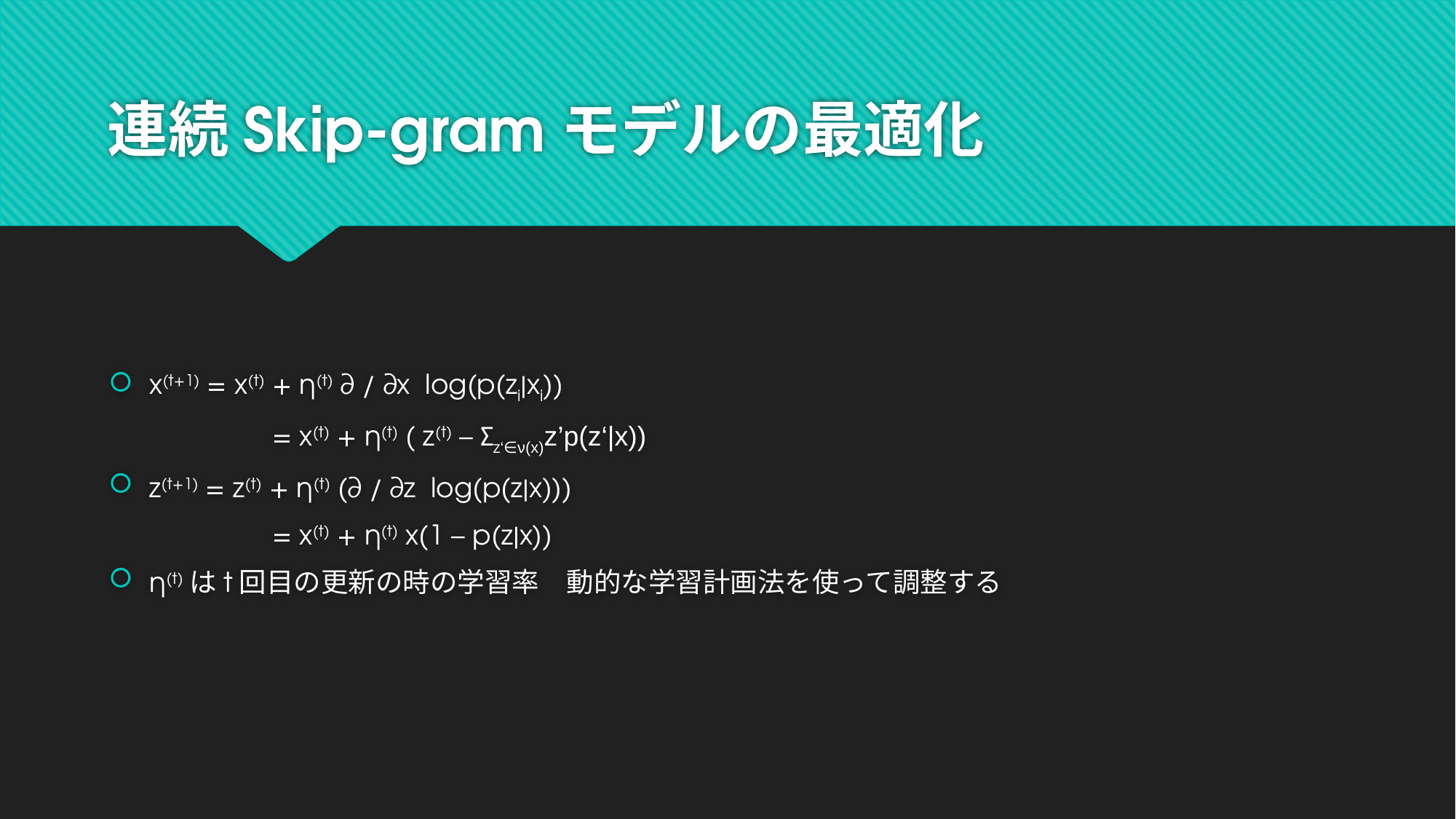

# 連続Skip-gramモデルの最適化
x(t+1) = x(t) + η(t) ∂ / ∂x  log(p(zi|xi))
	= x(t) + η(t) ( z(t) – Σz‘∈ν(x)z’p(z‘|x))
z(t+1) = z(t) + η(t) (∂ / ∂z  log(p(z|x)))
	= x(t) + η(t) x(1 – p(z|x))
η(t)はt回目の更新の時の学習率　動的な学習計画法を使って調整する